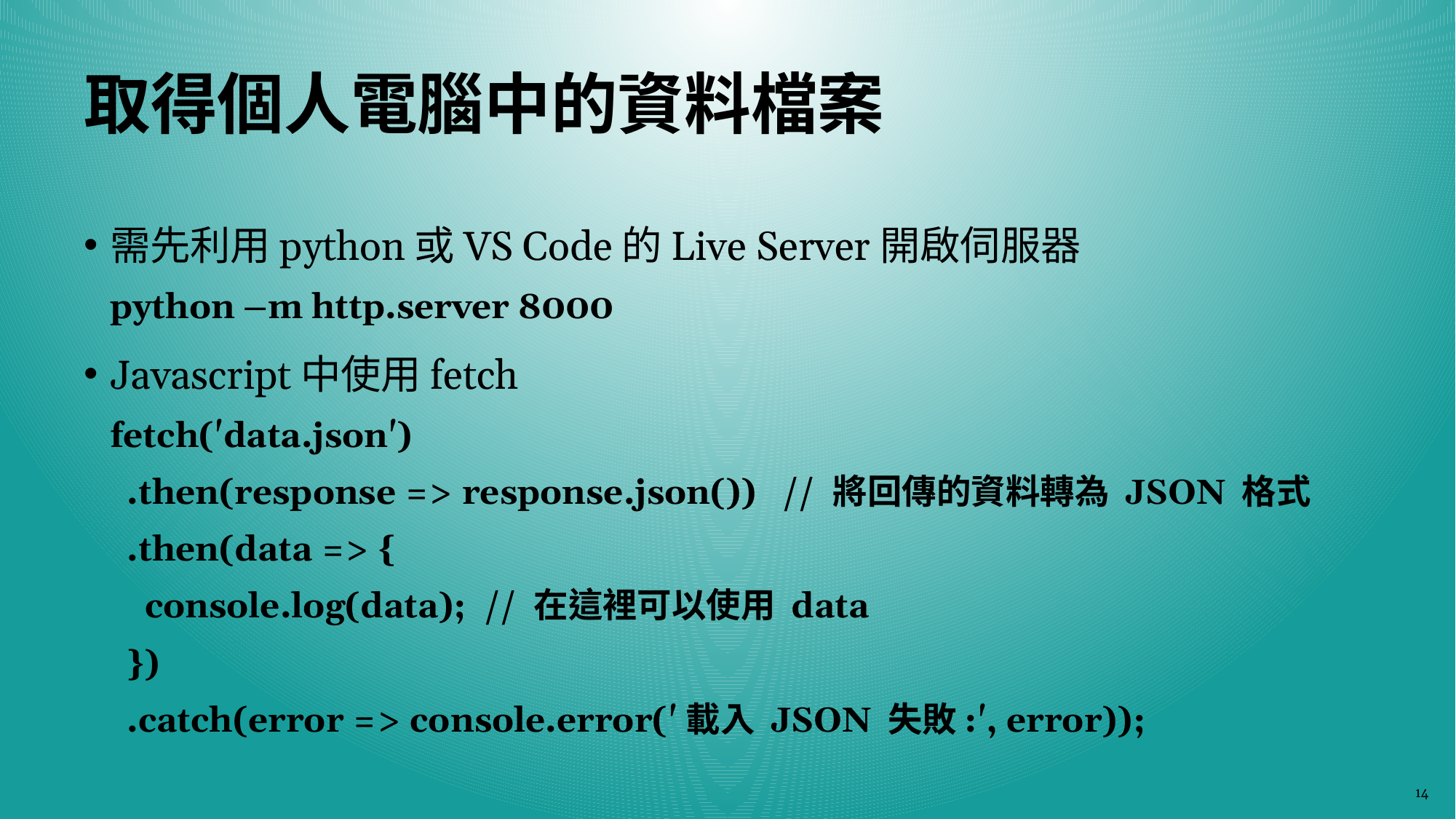

# 取得個人電腦中的資料檔案
需先利用python或VS Code的Live Server開啟伺服器
python –m http.server 8000
Javascript中使用fetch
fetch('data.json')
  .then(response => response.json())   // 將回傳的資料轉為 JSON 格式
  .then(data => {
    console.log(data);  // 在這裡可以使用 data
  })
  .catch(error => console.error('載入 JSON 失敗:', error));
14